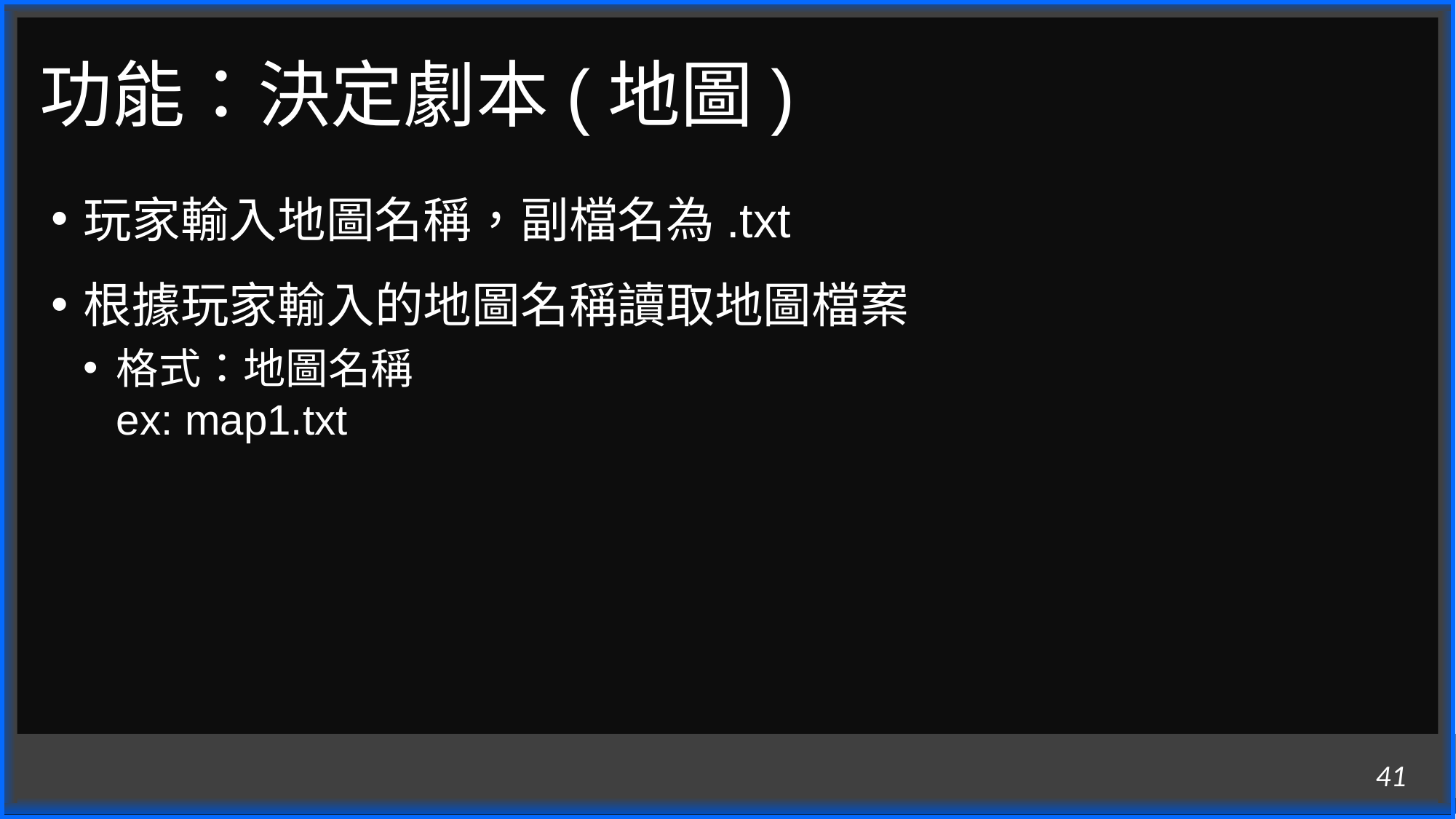

# 功能：決定劇本(地圖)
玩家輸入地圖名稱，副檔名為.txt
根據玩家輸入的地圖名稱讀取地圖檔案
格式：地圖名稱
ex: map1.txt